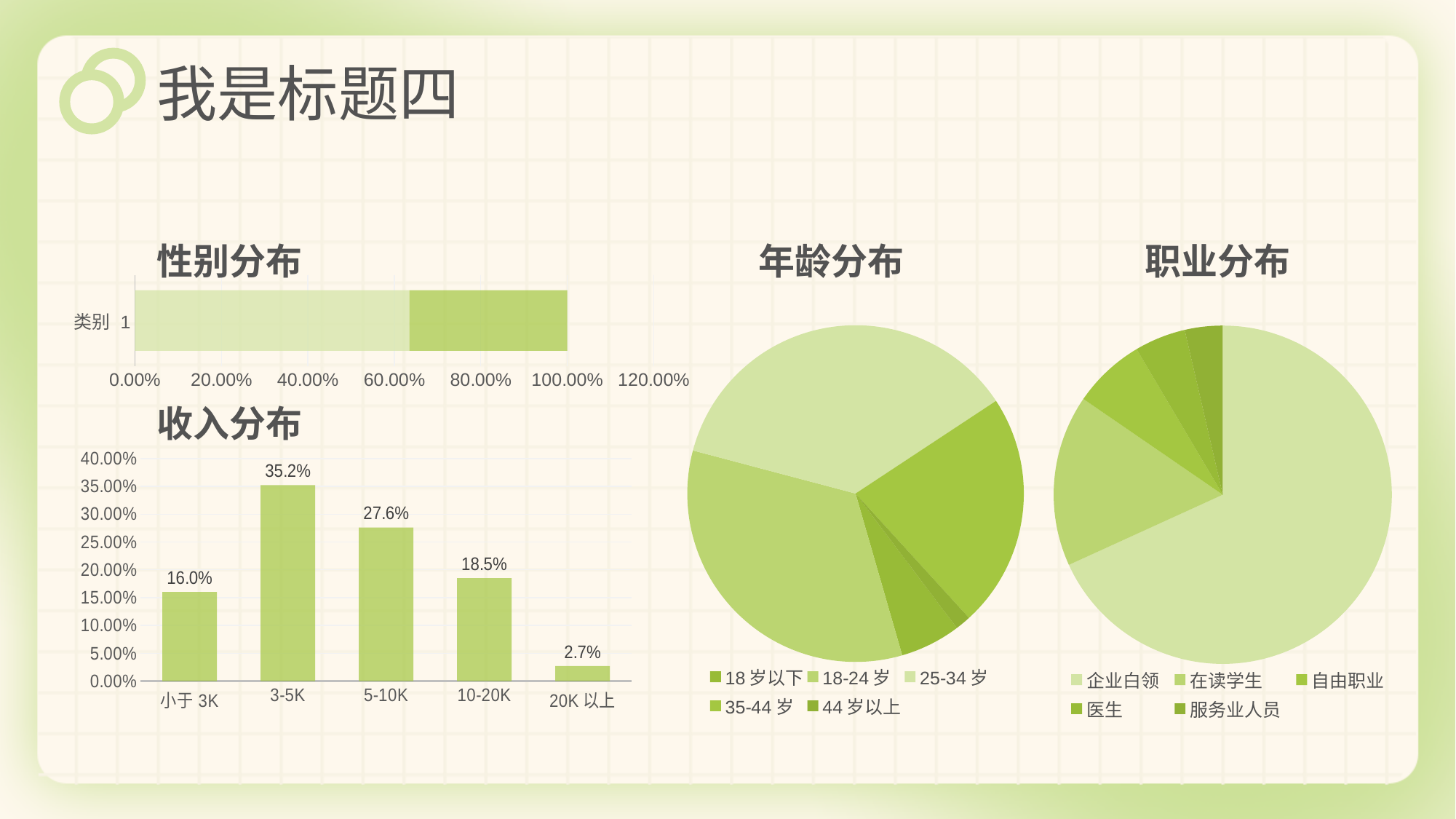

我是标题四

### Chart

| Category | 销售额 |
|---|---|
| 企业白领 | 0.641 |
| 在读学生 | 0.154 |
| 自由职业 | 0.065 |
| 医生 | 0.046 |
| 服务业人员 | 0.034 |
性别分布
年龄分布
职业分布

### Chart

| Category | 销售额 |
|---|---|
| 18岁以下 | 0.058 |
| 18-24岁 | 0.336 |
| 25-34岁 | 0.366 |
| 35-44岁 | 0.225 |
| 44岁以上 | 0.015 |

### Chart

| Category | 系列 1 | 系列 2 |
|---|---|---|
| 类别 1 | 0.635 | 0.365 |
收入分布

### Chart

| Category | 收入分布 |
|---|---|
| 小于3K | 0.16 |
| 3-5K | 0.352 |
| 5-10K | 0.276 |
| 10-20K | 0.185 |
| 20K以上 | 0.027 |